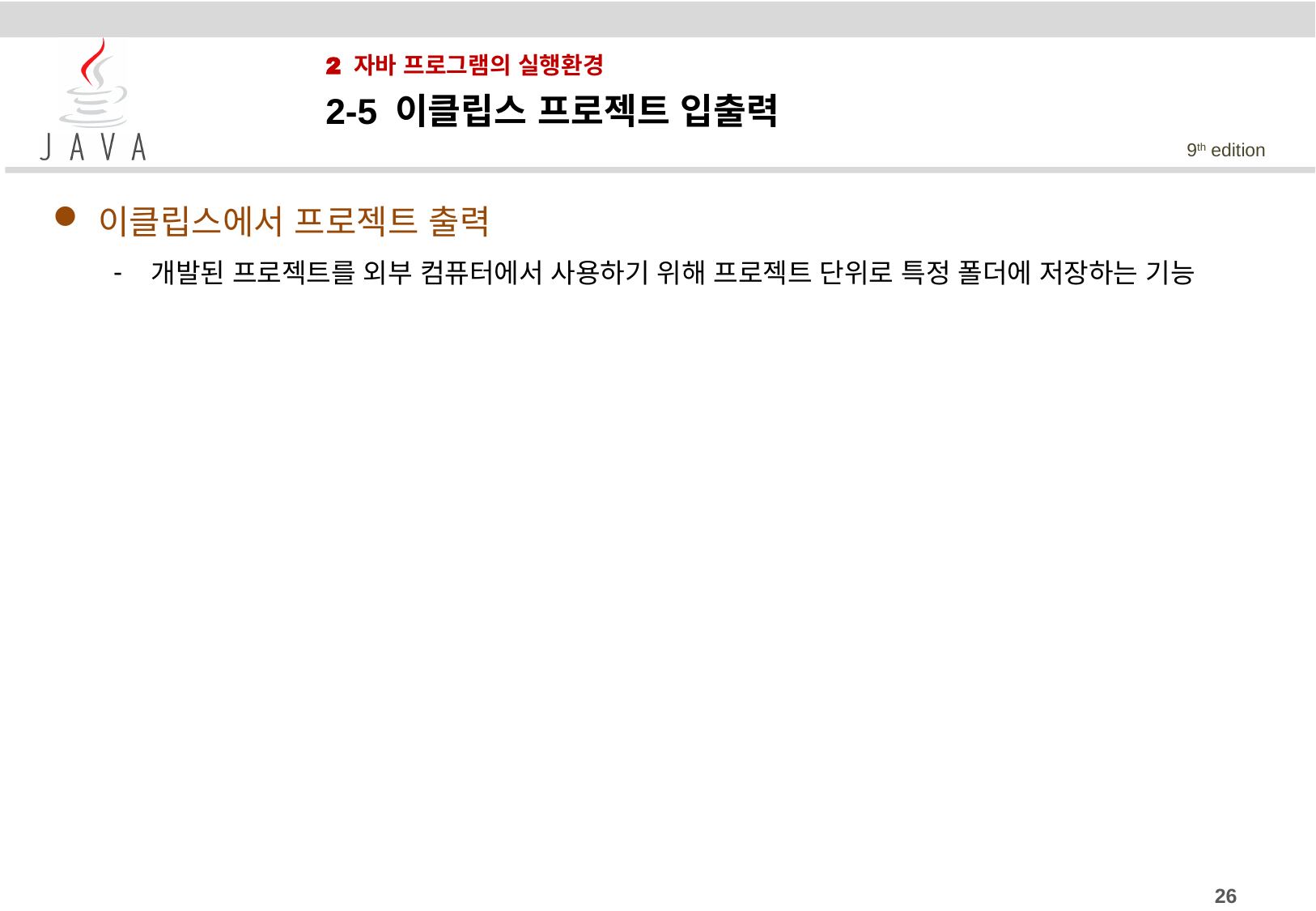

# 2 자바 프로그램의 실행환경
2-5 이클립스 프로젝트 입출력
이클립스에서 프로젝트 출력
개발된 프로젝트를 외부 컴퓨터에서 사용하기 위해 프로젝트 단위로 특정 폴더에 저장하는 기능
26